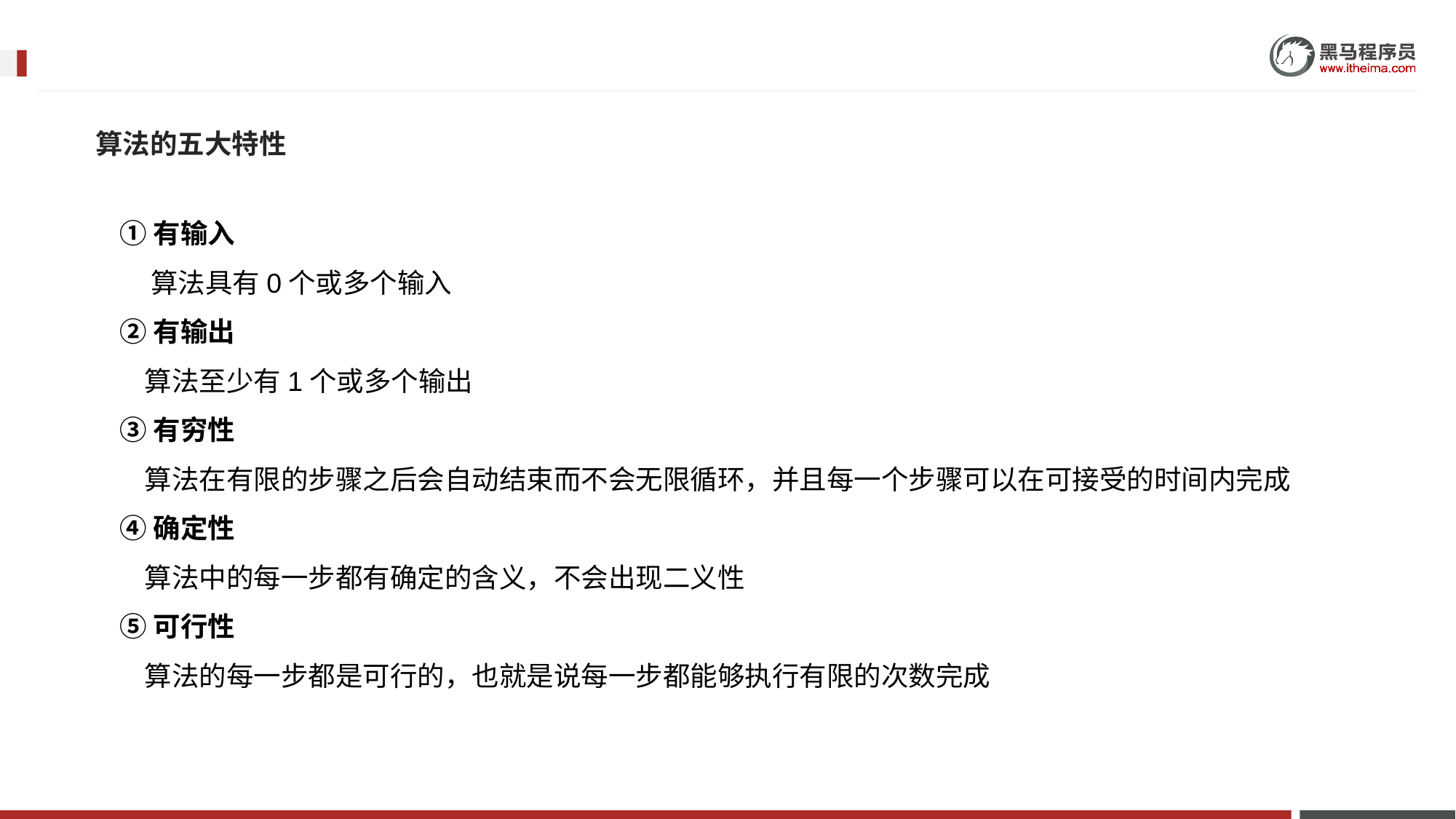

算法的五大特性
①有输入
    算法具有0个或多个输入
②有输出
   算法至少有1个或多个输出
③有穷性
   算法在有限的步骤之后会自动结束而不会无限循环，并且每一个步骤可以在可接受的时间内完成
④确定性
   算法中的每一步都有确定的含义，不会出现二义性
⑤可行性
   算法的每一步都是可行的，也就是说每一步都能够执行有限的次数完成